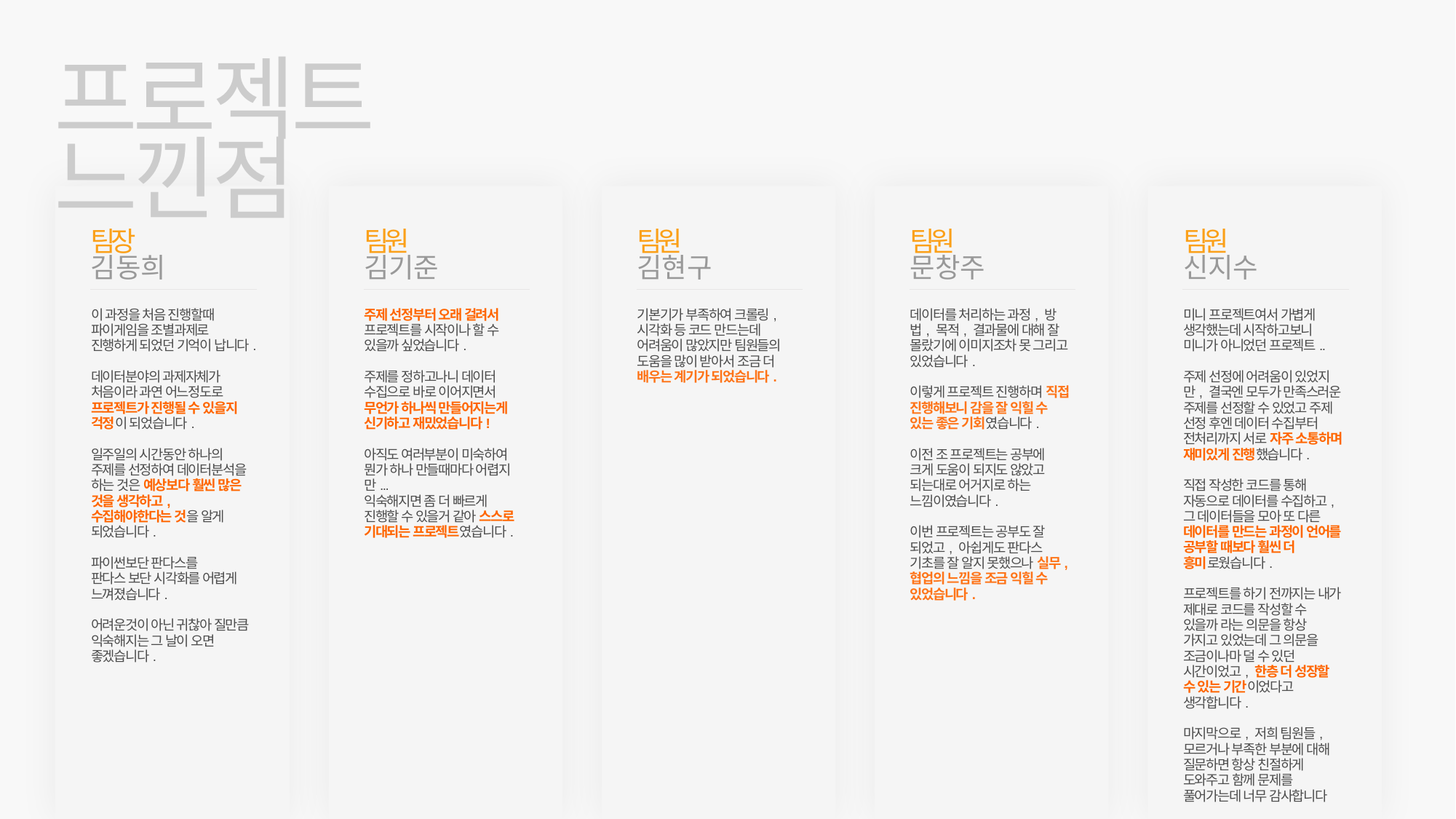

프로젝트 느낀점

팀원
팀원
팀원
팀장
팀원
김현구
문창주
김동희
김기준
신지수
이 과정을 처음 진행할때 파이게임을 조별과제로 진행하게 되었던 기억이 납니다.

데이터분야의 과제자체가 처음이라 과연 어느정도로 프로젝트가 진행될 수 있을지 걱정이 되었습니다.

일주일의 시간동안 하나의 주제를 선정하여 데이터분석을 하는 것은 예상보다 훨씬 많은 것을 생각하고, 수집해야한다는 것을 알게 되었습니다.

파이썬보단 판다스를
판다스 보단 시각화를 어렵게 느껴졌습니다.

어려운것이 아닌 귀찮아 질만큼 익숙해지는 그 날이 오면 좋겠습니다.
기본기가 부족하여 크롤링, 시각화 등 코드 만드는데 어려움이 많았지만 팀원들의 도움을 많이 받아서 조금 더 배우는 계기가 되었습니다.
데이터를 처리하는 과정, 방법, 목적, 결과물에 대해 잘 몰랐기에 이미지조차 못 그리고 있었습니다.

이렇게 프로젝트 진행하며 직접 진행해보니 감을 잘 익힐 수  있는 좋은 기회였습니다.

이전 조 프로젝트는 공부에 크게 도움이 되지도 않았고 되는대로 어거지로 하는 느낌이였습니다.

이번 프로젝트는 공부도 잘 되었고, 아쉽게도 판다스 기초를 잘 알지 못했으나 실무, 협업의 느낌을 조금 익힐 수 있었습니다.
주제 선정부터 오래 걸려서 프로젝트를 시작이나 할 수 있을까 싶었습니다.

주제를 정하고나니 데이터 수집으로 바로 이어지면서 무언가 하나씩 만들어지는게 신기하고 재밌었습니다!

아직도 여러부분이 미숙하여 뭔가 하나 만들때마다 어렵지만...
익숙해지면 좀 더 빠르게 진행할 수 있을거 같아 스스로 기대되는 프로젝트였습니다.
미니 프로젝트여서 가볍게 생각했는데 시작하고보니 미니가 아니었던 프로젝트..

주제 선정에 어려움이 있었지만, 결국엔 모두가 만족스러운 주제를 선정할 수 있었고 주제 선정 후엔 데이터 수집부터 전처리까지 서로 자주 소통하며 재미있게 진행했습니다.

직접 작성한 코드를 통해 자동으로 데이터를 수집하고, 그 데이터들을 모아 또 다른 데이터를 만드는 과정이 언어를 공부할 때보다 훨씬 더 흥미로웠습니다.

프로젝트를 하기 전까지는 내가 제대로 코드를 작성할 수 있을까 라는 의문을 항상 가지고 있었는데 그 의문을 조금이나마 덜 수 있던 시간이었고, 한층 더 성장할 수 있는 기간이었다고 생각합니다.

마지막으로, 저희 팀원들, 모르거나 부족한 부분에 대해 질문하면 항상 친절하게 도와주고 함께 문제를 풀어가는데 너무 감사합니다